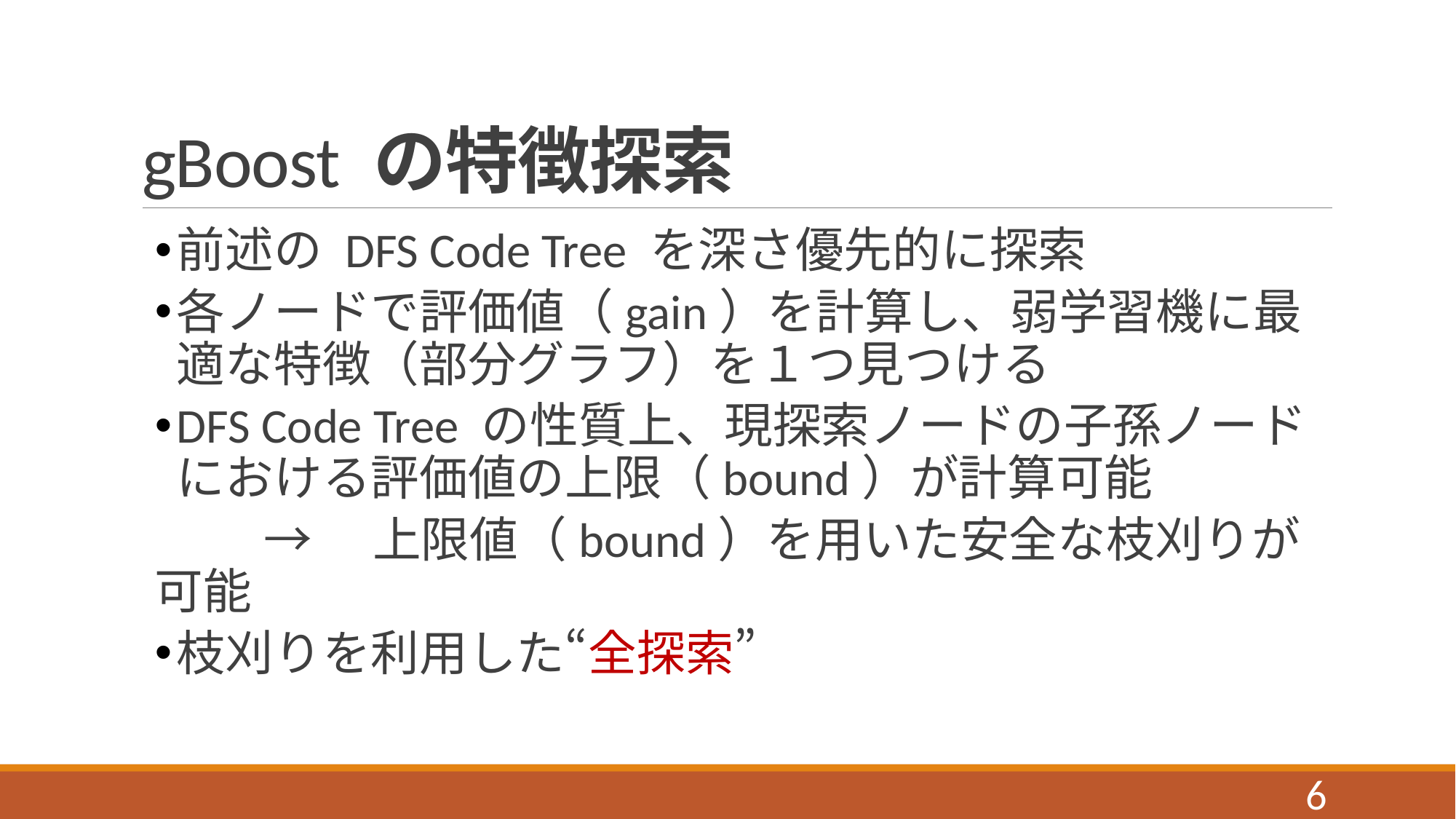

# gBoost の特徴探索
前述の DFS Code Tree を深さ優先的に探索
各ノードで評価値（gain）を計算し、弱学習機に最適な特徴（部分グラフ）を１つ見つける
DFS Code Tree の性質上、現探索ノードの子孫ノードにおける評価値の上限（bound）が計算可能
	→　上限値（bound）を用いた安全な枝刈りが可能
枝刈りを利用した“全探索”

6